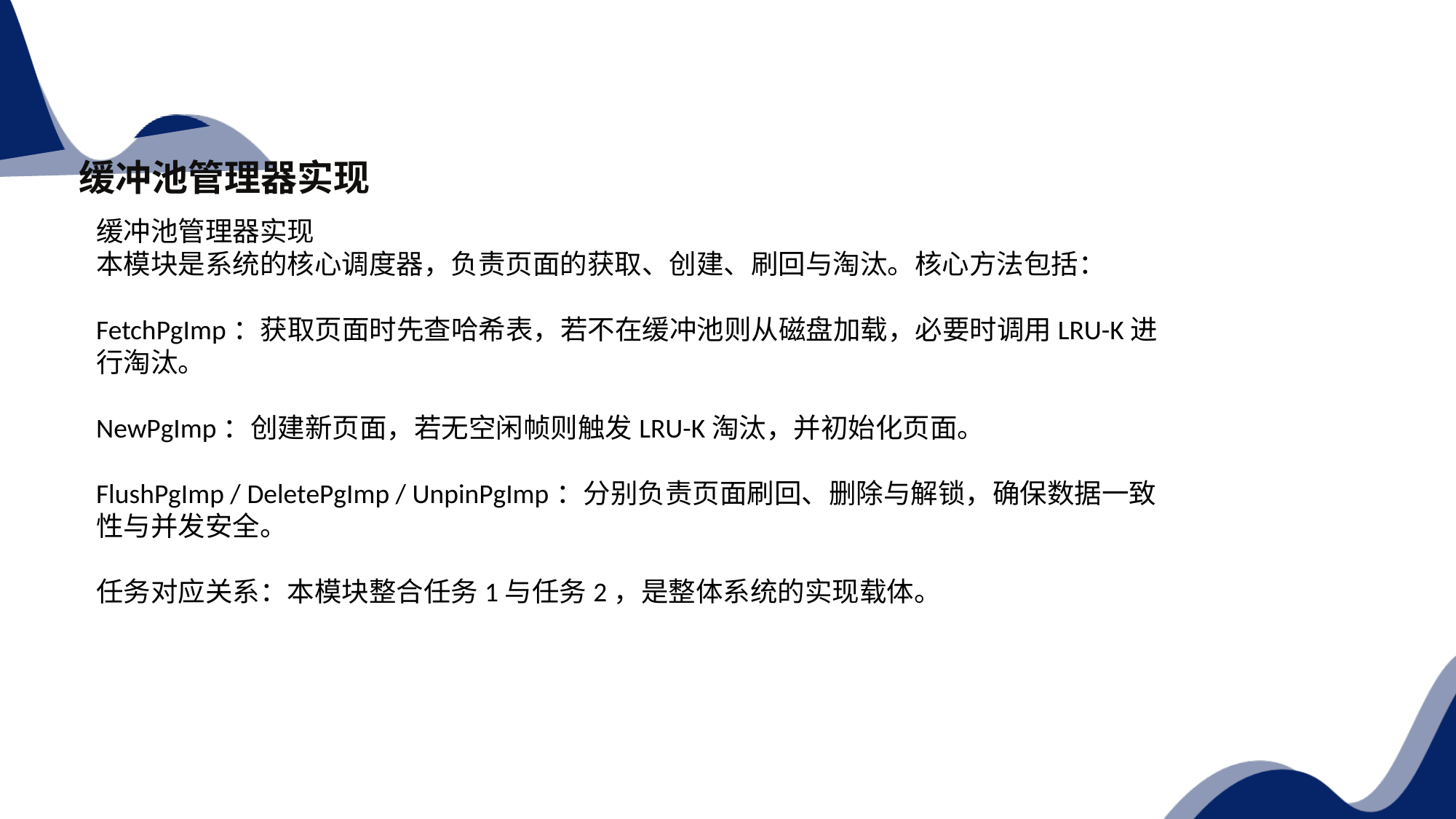

缓冲池管理器实现
缓冲池管理器实现
本模块是系统的核心调度器，负责页面的获取、创建、刷回与淘汰。核心方法包括：

FetchPgImp：获取页面时先查哈希表，若不在缓冲池则从磁盘加载，必要时调用LRU-K进行淘汰。

NewPgImp：创建新页面，若无空闲帧则触发LRU-K淘汰，并初始化页面。

FlushPgImp / DeletePgImp / UnpinPgImp：分别负责页面刷回、删除与解锁，确保数据一致性与并发安全。

任务对应关系：本模块整合任务1与任务2，是整体系统的实现载体。